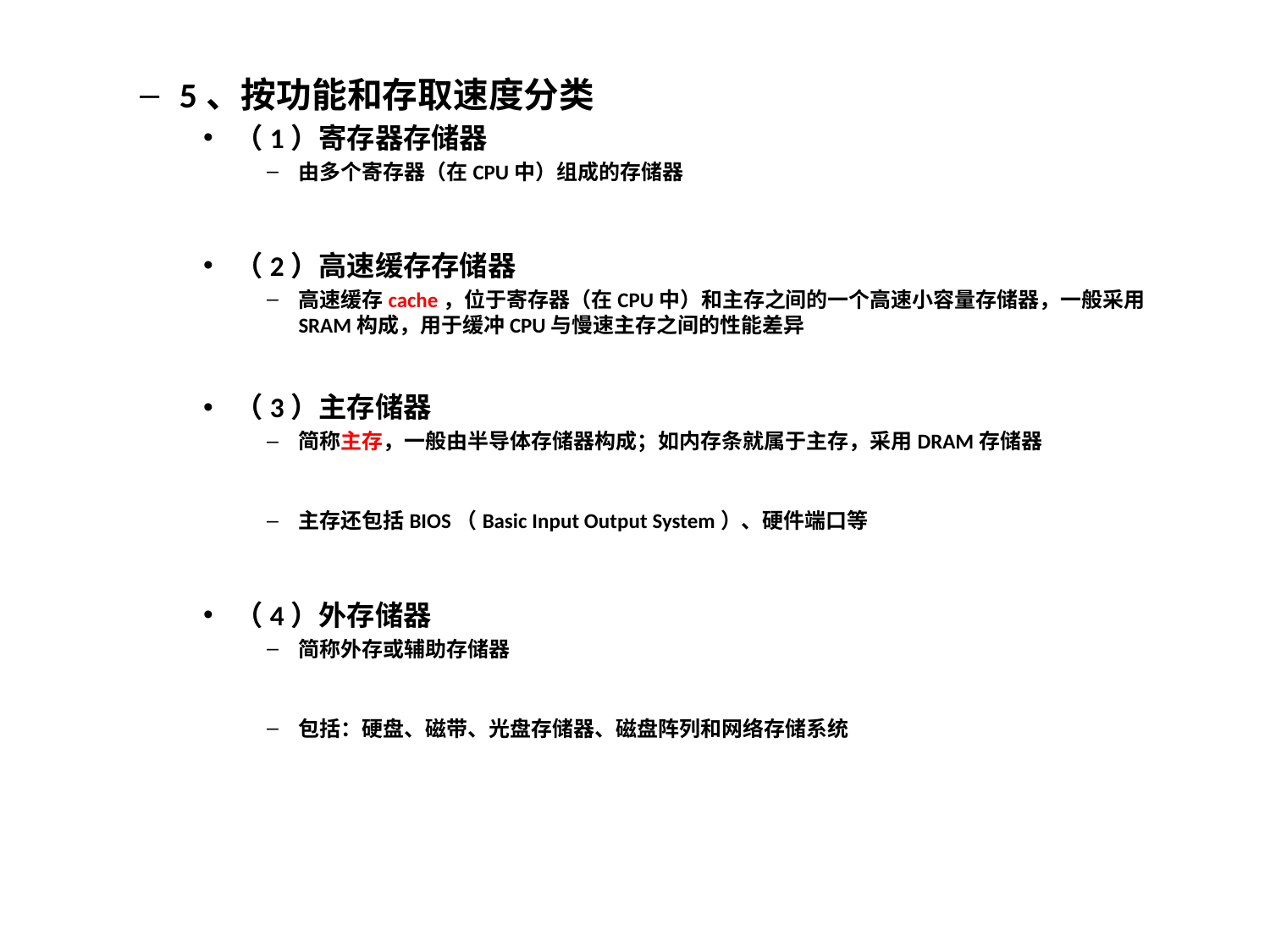

5、按功能和存取速度分类
（1）寄存器存储器
由多个寄存器（在CPU中）组成的存储器

（2）高速缓存存储器
高速缓存cache，位于寄存器（在CPU中）和主存之间的一个高速小容量存储器，一般采用SRAM构成，用于缓冲CPU与慢速主存之间的性能差异

（3）主存储器
简称主存，一般由半导体存储器构成；如内存条就属于主存，采用DRAM存储器

主存还包括BIOS（Basic Input Output System）、硬件端口等

（4）外存储器
简称外存或辅助存储器

包括：硬盘、磁带、光盘存储器、磁盘阵列和网络存储系统